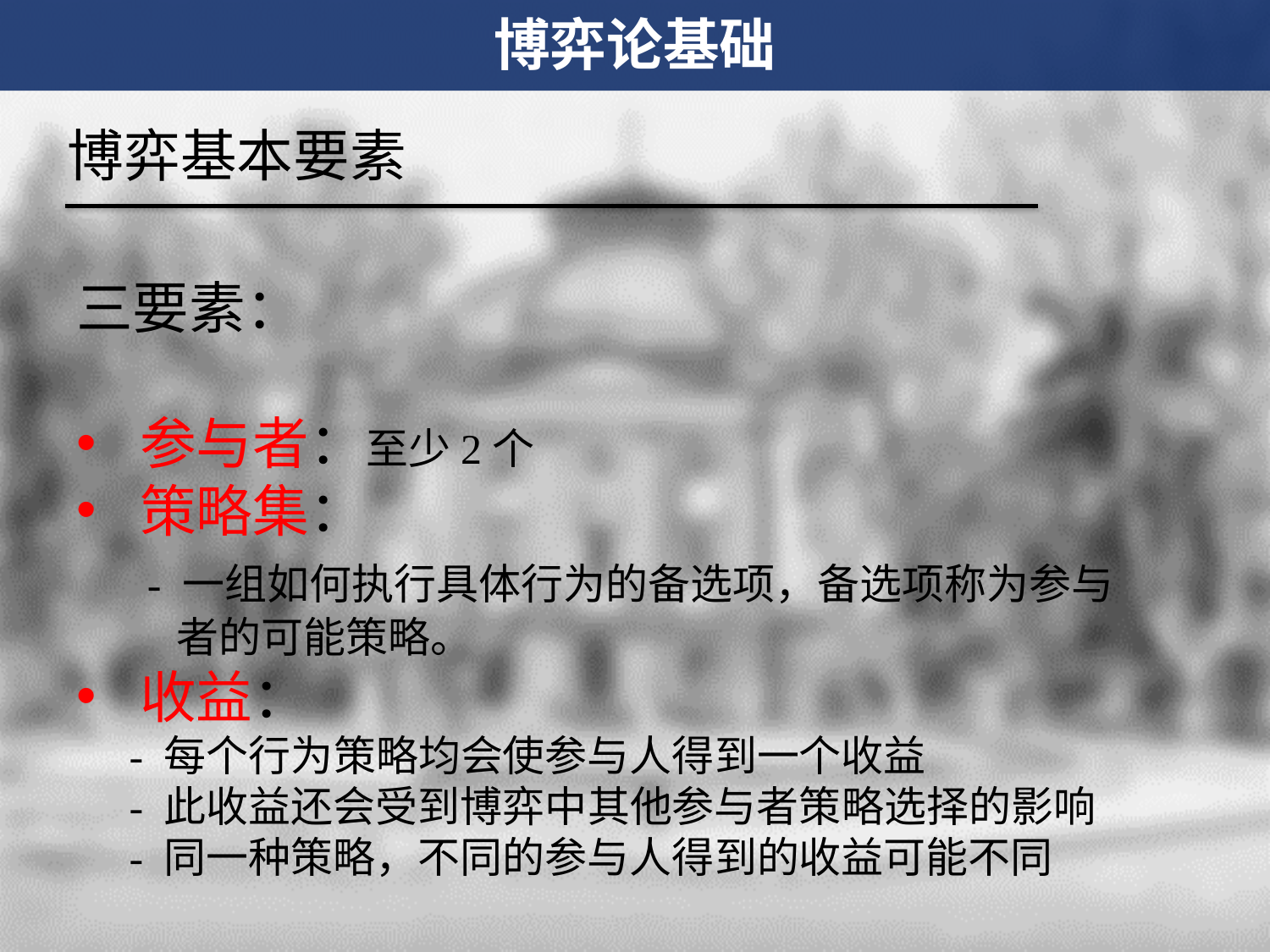

博弈论基础
博弈基本要素
三要素：

参与者：至少2个
策略集：
     - 一组如何执行具体行为的备选项，备选项称为参与者的可能策略。
收益：
     - 每个行为策略均会使参与人得到一个收益
     - 此收益还会受到博弈中其他参与者策略选择的影响
     - 同一种策略，不同的参与人得到的收益可能不同